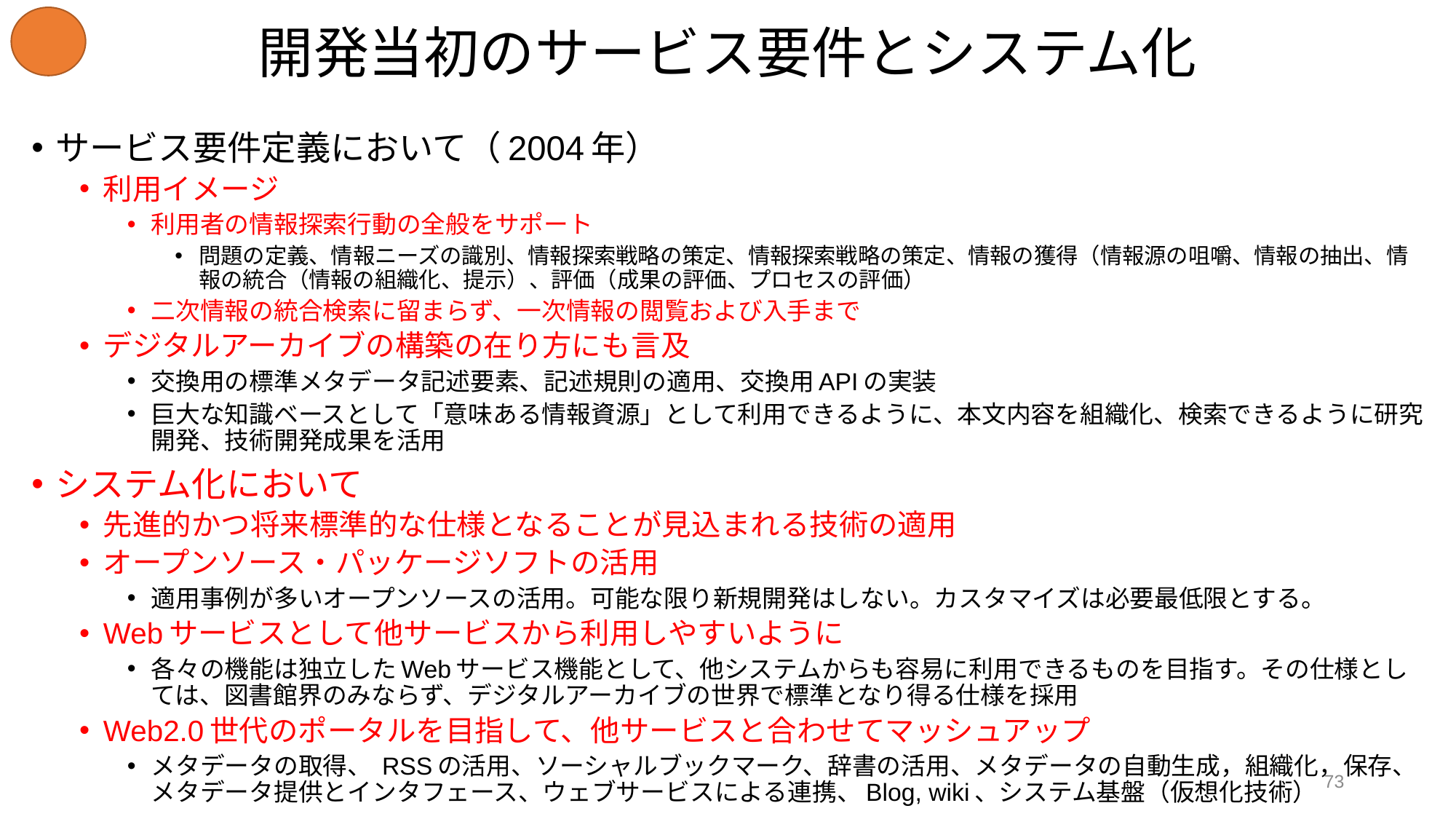

# 開発当初のサービス要件とシステム化

サービス要件定義において（2004年）
利用イメージ
利用者の情報探索行動の全般をサポート
問題の定義、情報ニーズの識別、情報探索戦略の策定、情報探索戦略の策定、情報の獲得（情報源の咀嚼、情報の抽出、情報の統合（情報の組織化、提示）、評価（成果の評価、プロセスの評価）
二次情報の統合検索に留まらず、一次情報の閲覧および入手まで
デジタルアーカイブの構築の在り方にも言及
交換用の標準メタデータ記述要素、記述規則の適用、交換用APIの実装
巨大な知識ベースとして「意味ある情報資源」として利用できるように、本文内容を組織化、検索できるように研究開発、技術開発成果を活用
システム化において
先進的かつ将来標準的な仕様となることが見込まれる技術の適用
オープンソース・パッケージソフトの活用
適用事例が多いオープンソースの活用。可能な限り新規開発はしない。カスタマイズは必要最低限とする。
Webサービスとして他サービスから利用しやすいように
各々の機能は独立したWebサービス機能として、他システムからも容易に利用できるものを目指す。その仕様としては、図書館界のみならず、デジタルアーカイブの世界で標準となり得る仕様を採用
Web2.0世代のポータルを目指して、他サービスと合わせてマッシュアップ
メタデータの取得、 RSSの活用、ソーシャルブックマーク、辞書の活用、メタデータの自動生成，組織化，保存、メタデータ提供とインタフェース、ウェブサービスによる連携、Blog, wiki、システム基盤（仮想化技術）

73